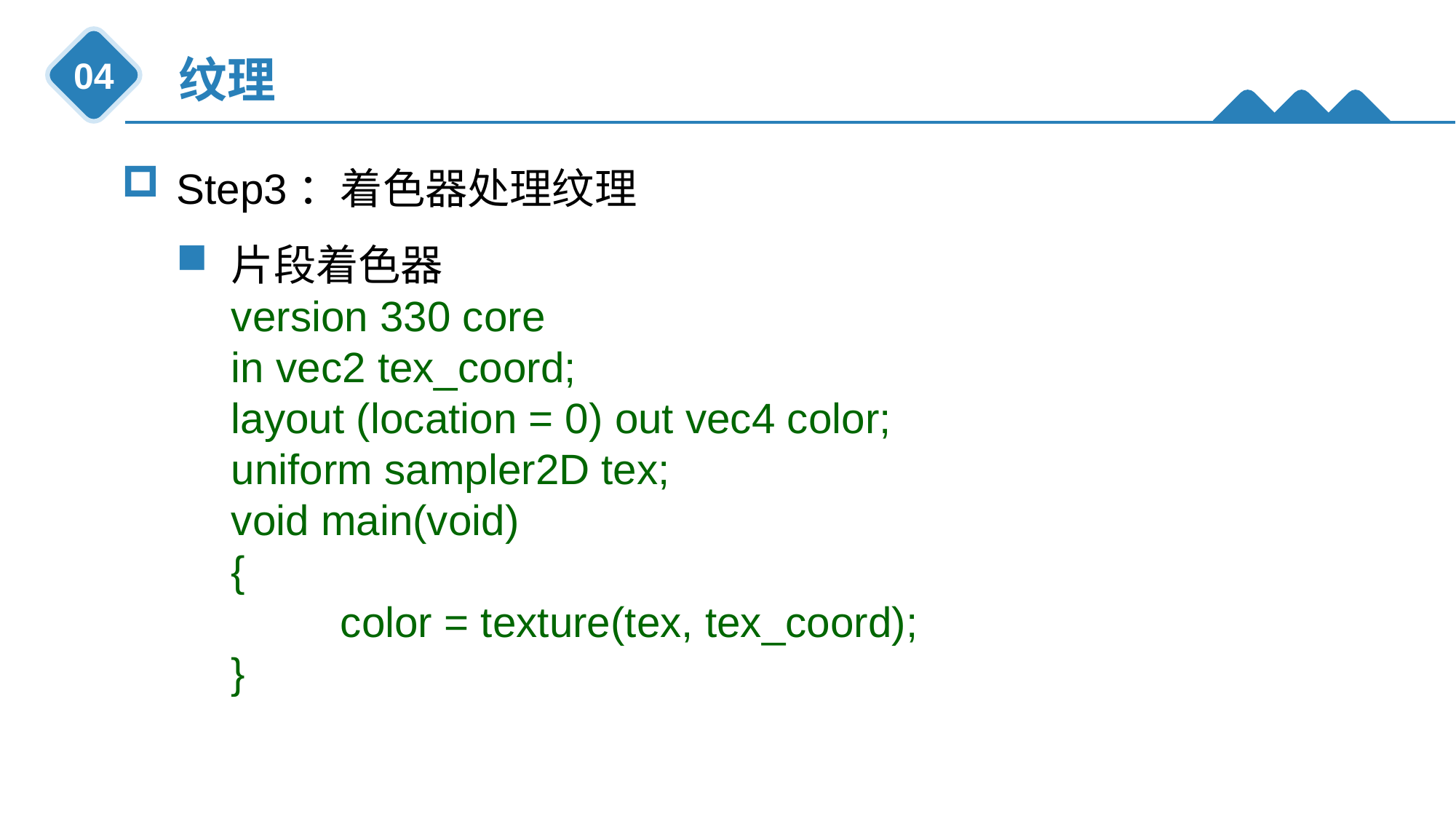

纹理
04

Step3：着色器处理纹理
片段着色器
version 330 core
in vec2 tex_coord;
layout (location = 0) out vec4 color;
uniform sampler2D tex;
void main(void)
{
	color = texture(tex, tex_coord);
}